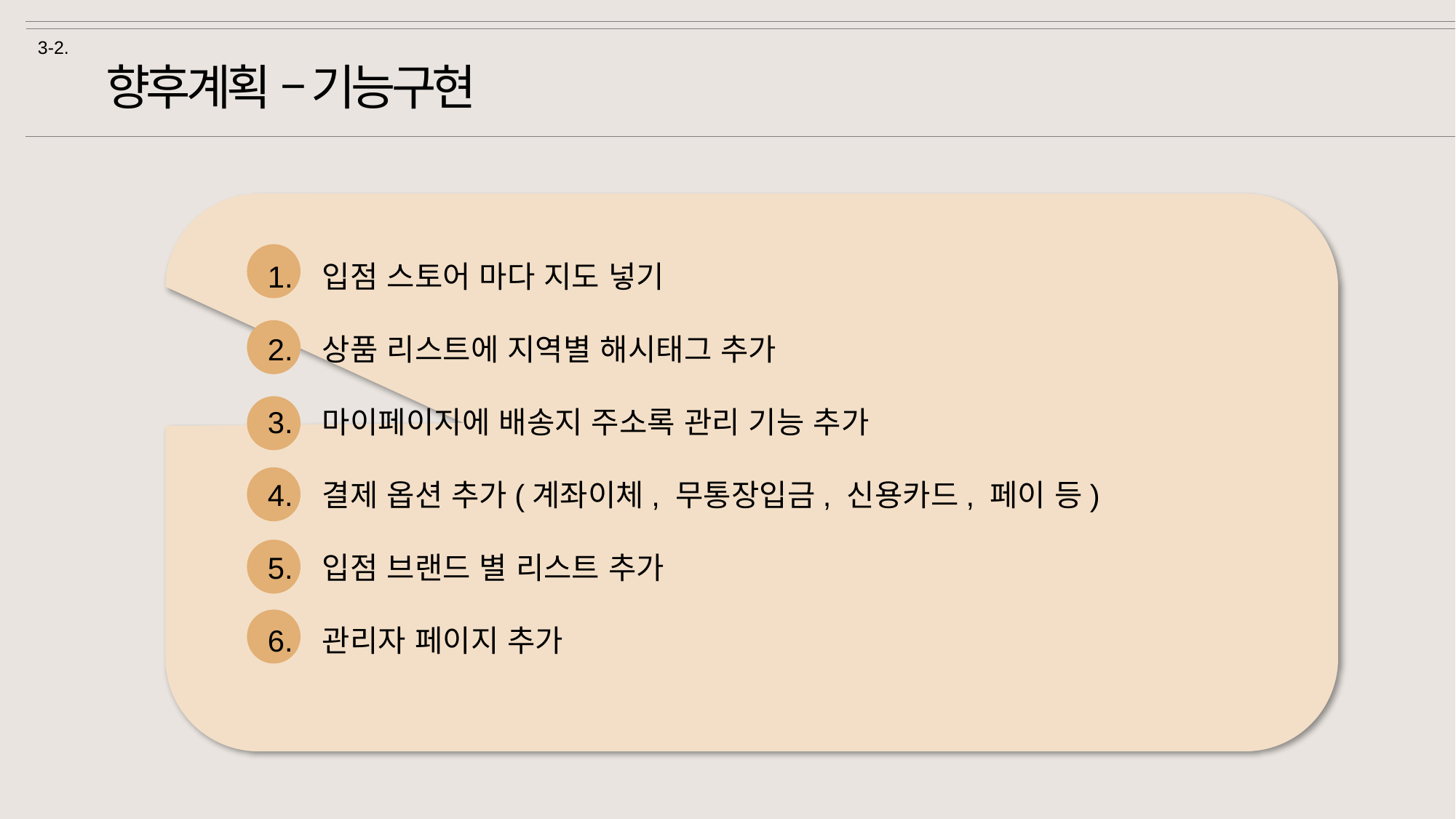

3-2.
향후계획 – 기능구현

입점 스토어 마다 지도 넣기

상품 리스트에 지역별 해시태그 추가

마이페이지에 배송지 주소록 관리 기능 추가

결제 옵션 추가(계좌이체, 무통장입금, 신용카드, 페이 등)

입점 브랜드 별 리스트 추가

관리자 페이지 추가